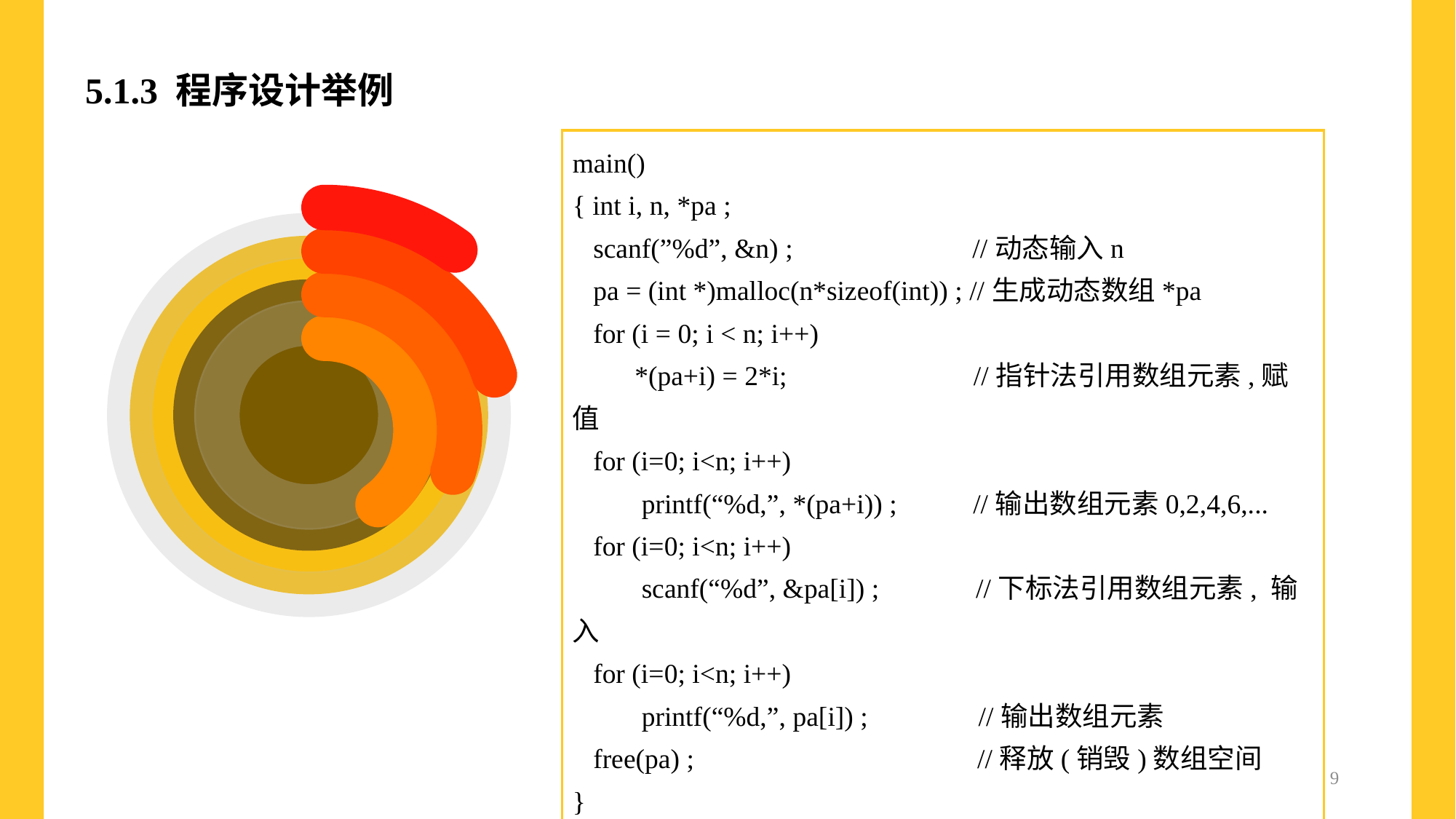

5.1.3 程序设计举例
main()
{ int i, n, *pa ;
   scanf(”%d”, &n) ;                          //动态输入n
   pa = (int *)malloc(n*sizeof(int)) ; //生成动态数组*pa
   for (i = 0; i < n; i++)
         *(pa+i) = 2*i;                           //指针法引用数组元素,赋值
   for (i=0; i<n; i++)
          printf(“%d,”, *(pa+i)) ;           //输出数组元素0,2,4,6,...
   for (i=0; i<n; i++)
          scanf(“%d”, &pa[i]) ;              //下标法引用数组元素, 输入
   for (i=0; i<n; i++)
          printf(“%d,”, pa[i]) ;                //输出数组元素
   free(pa) ;                                         //释放(销毁)数组空间
}

9